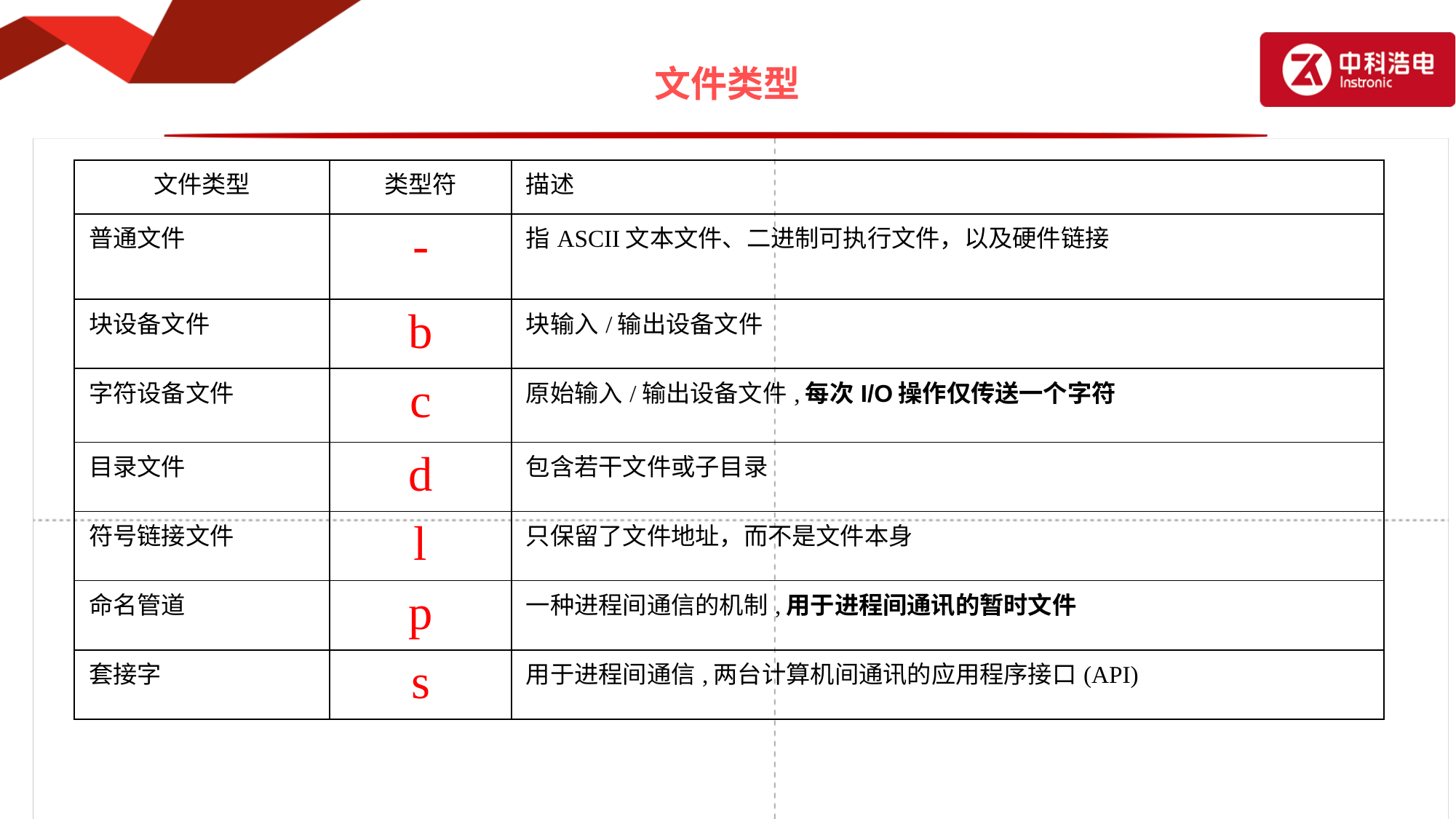

# 文件类型
| 文件类型 | 类型符 | 描述 |
| --- | --- | --- |
| 普通文件 | - | 指ASCII文本文件、二进制可执行文件，以及硬件链接 |
| 块设备文件 | b | 块输入/输出设备文件 |
| 字符设备文件 | c | 原始输入/输出设备文件,每次I/O操作仅传送一个字符 |
| 目录文件 | d | 包含若干文件或子目录 |
| 符号链接文件 | l | 只保留了文件地址，而不是文件本身 |
| 命名管道 | p | 一种进程间通信的机制,用于进程间通讯的暂时文件 |
| 套接字 | s | 用于进程间通信,两台计算机间通讯的应用程序接口(API) |